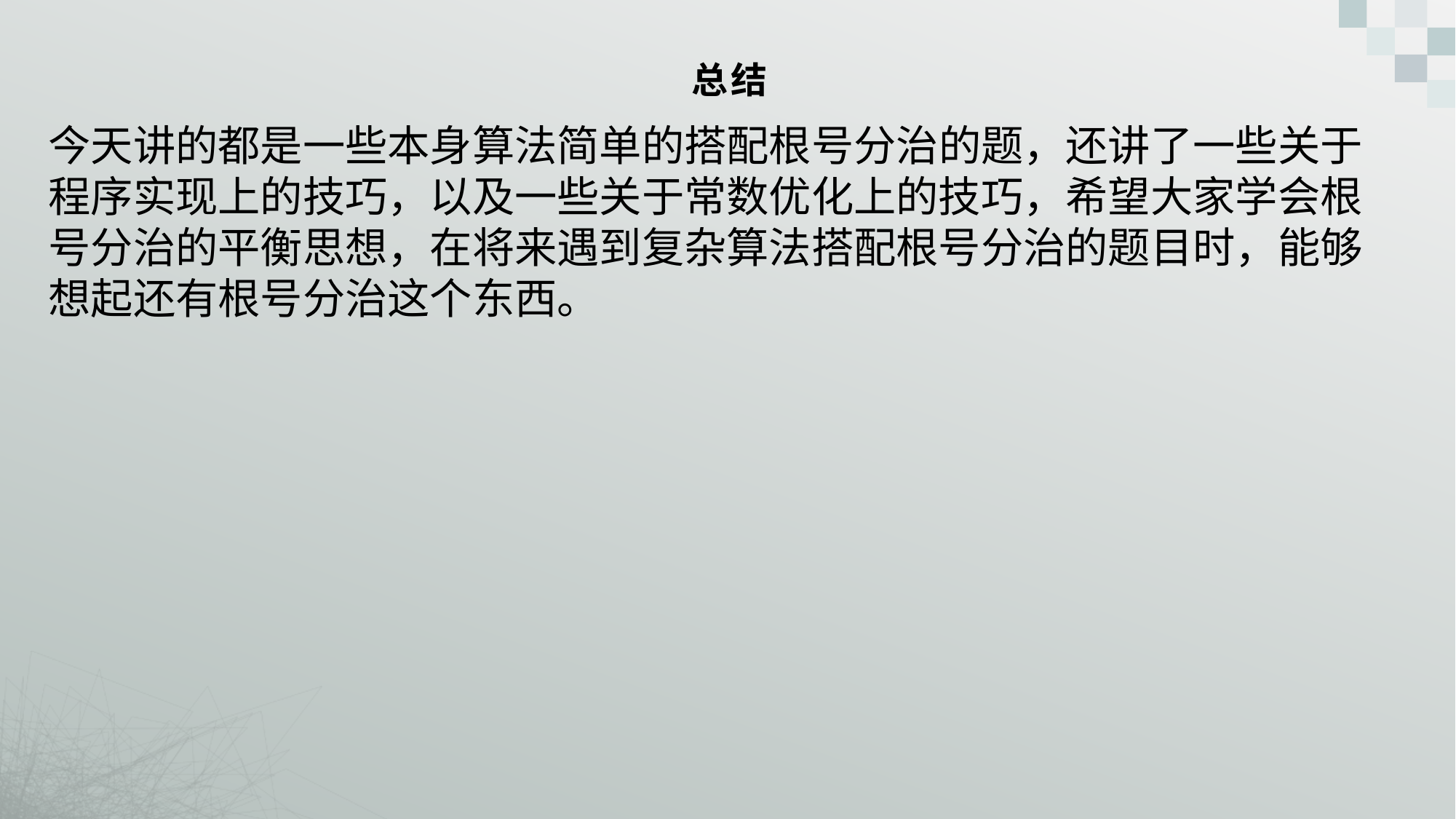

# 总结
今天讲的都是一些本身算法简单的搭配根号分治的题，还讲了一些关于程序实现上的技巧，以及一些关于常数优化上的技巧，希望大家学会根号分治的平衡思想，在将来遇到复杂算法搭配根号分治的题目时，能够想起还有根号分治这个东西。